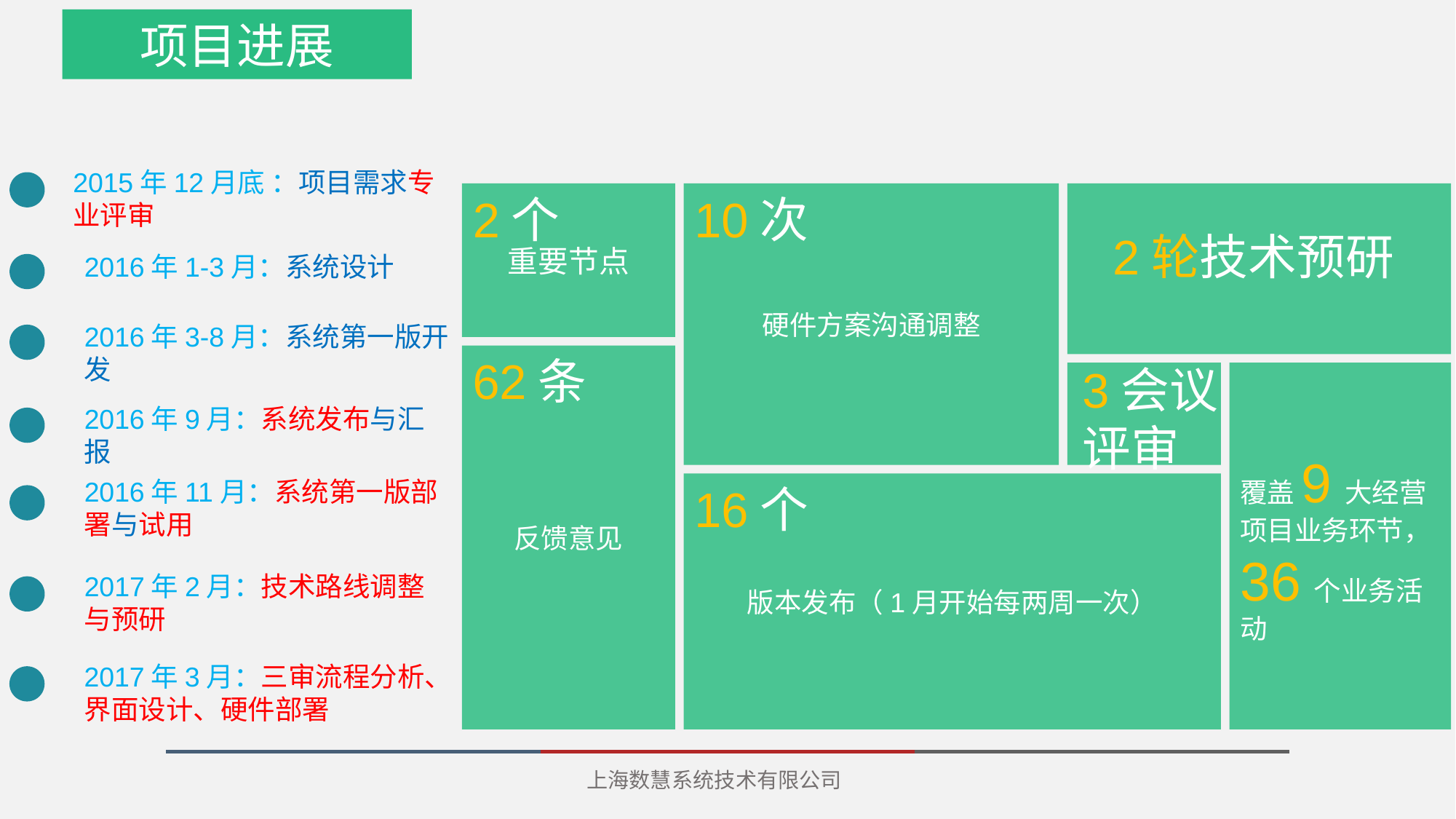

项目进展
2015年12月底 ：项目需求专业评审

重要节点
2个
硬件方案沟通调整
10次

2轮技术预研
2016年1-3月：系统设计

2016年3-8月：系统第一版开发

反馈意见
62条
3会议评审

覆盖9大经营项目业务环节，36个业务活动
2016年9月：系统发布与汇报

2016年11月：系统第一版部署与试用
版本发布（1月开始每两周一次）
16个

2017年2月：技术路线调整与预研

2017年3月：三审流程分析、界面设计、硬件部署

上海数慧系统技术有限公司